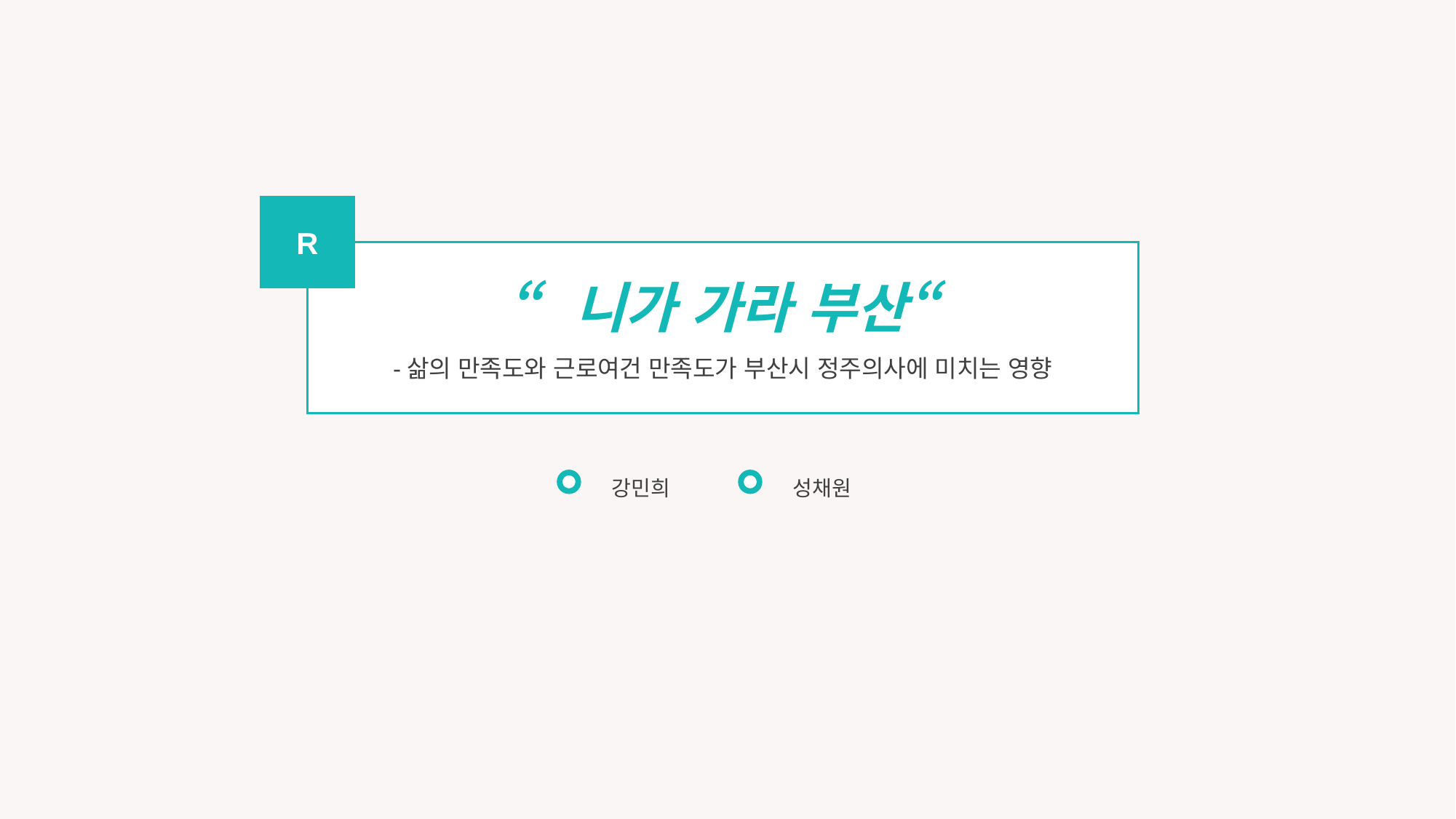

R
“니가 가라 부산“
-삶의 만족도와 근로여건 만족도가 부산시 정주의사에 미치는 영향
강민희
성채원